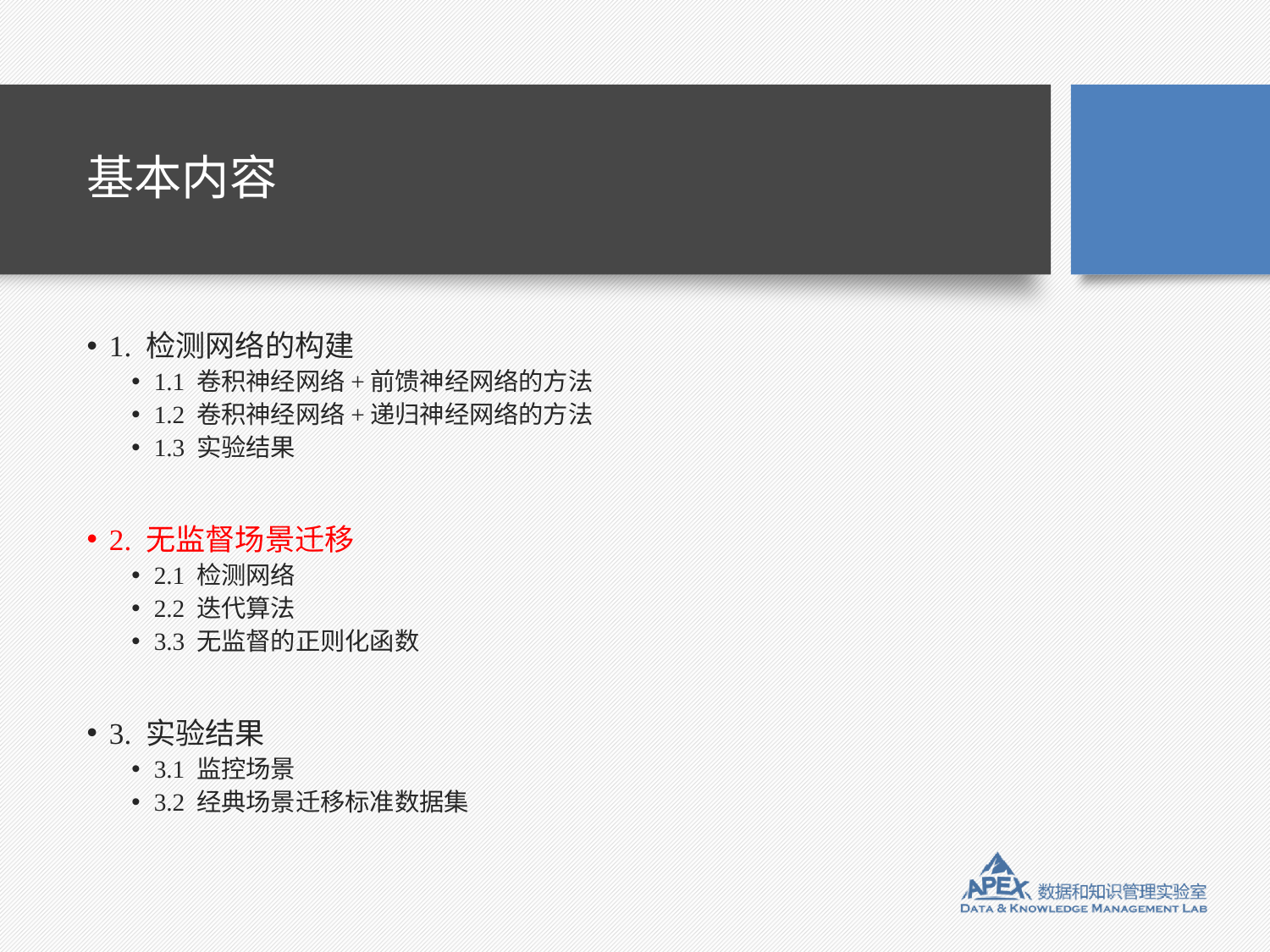

# 基本内容
1. 检测网络的构建
1.1 卷积神经网络+前馈神经网络的方法
1.2 卷积神经网络+递归神经网络的方法
1.3 实验结果

2. 无监督场景迁移
2.1 检测网络
2.2 迭代算法
3.3 无监督的正则化函数

3. 实验结果
3.1 监控场景
3.2 经典场景迁移标准数据集